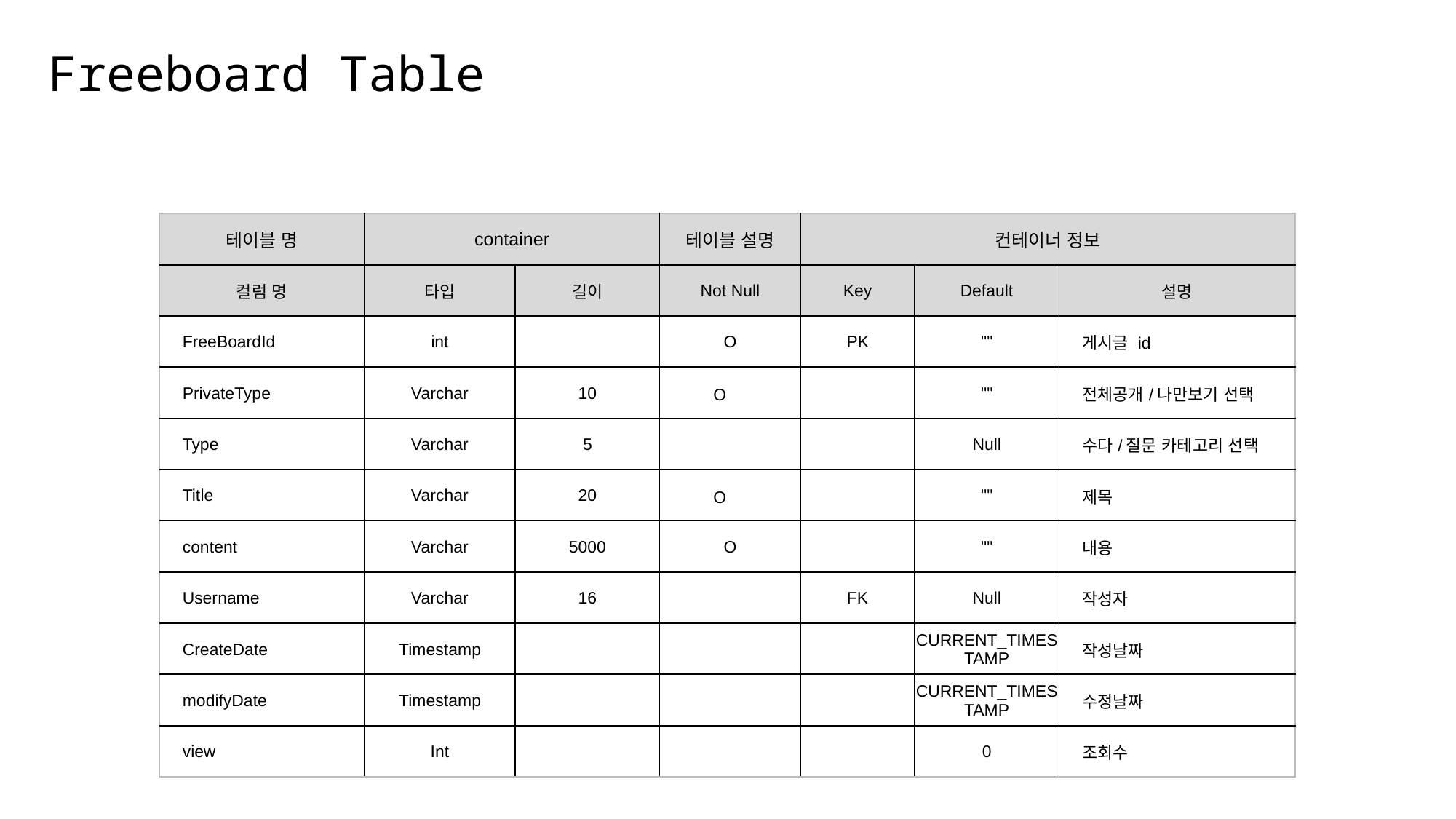

# Freeboard Table
| 테이블 명 | container | URI | 테이블 설명 | 컨테이너 정보 |  |  |
| --- | --- | --- | --- | --- | --- | --- |
| 컬럼 명 | 타입 | 길이 | Not Null | Key | Default | 설명 |
| FreeBoardId | int |  | O | PK | "" | 게시글 id |
| PrivateType | Varchar | 10 | O |  | "" | 전체공개/나만보기 선택 |
| Type | Varchar | 5 |  |  | Null | 수다/질문 카테고리 선택 |
| Title | Varchar | 20 | O |  | "" | 제목 |
| content | Varchar | 5000 | O |  | "" | 내용 |
| Username | Varchar | 16 |  | FK | Null | 작성자 |
| CreateDate | Timestamp |  |  |  | CURRENT\_TIMESTAMP | 작성날짜 |
| modifyDate | Timestamp |  |  |  | CURRENT\_TIMESTAMP | 수정날짜 |
| view | Int |  |  |  | 0 | 조회수 |